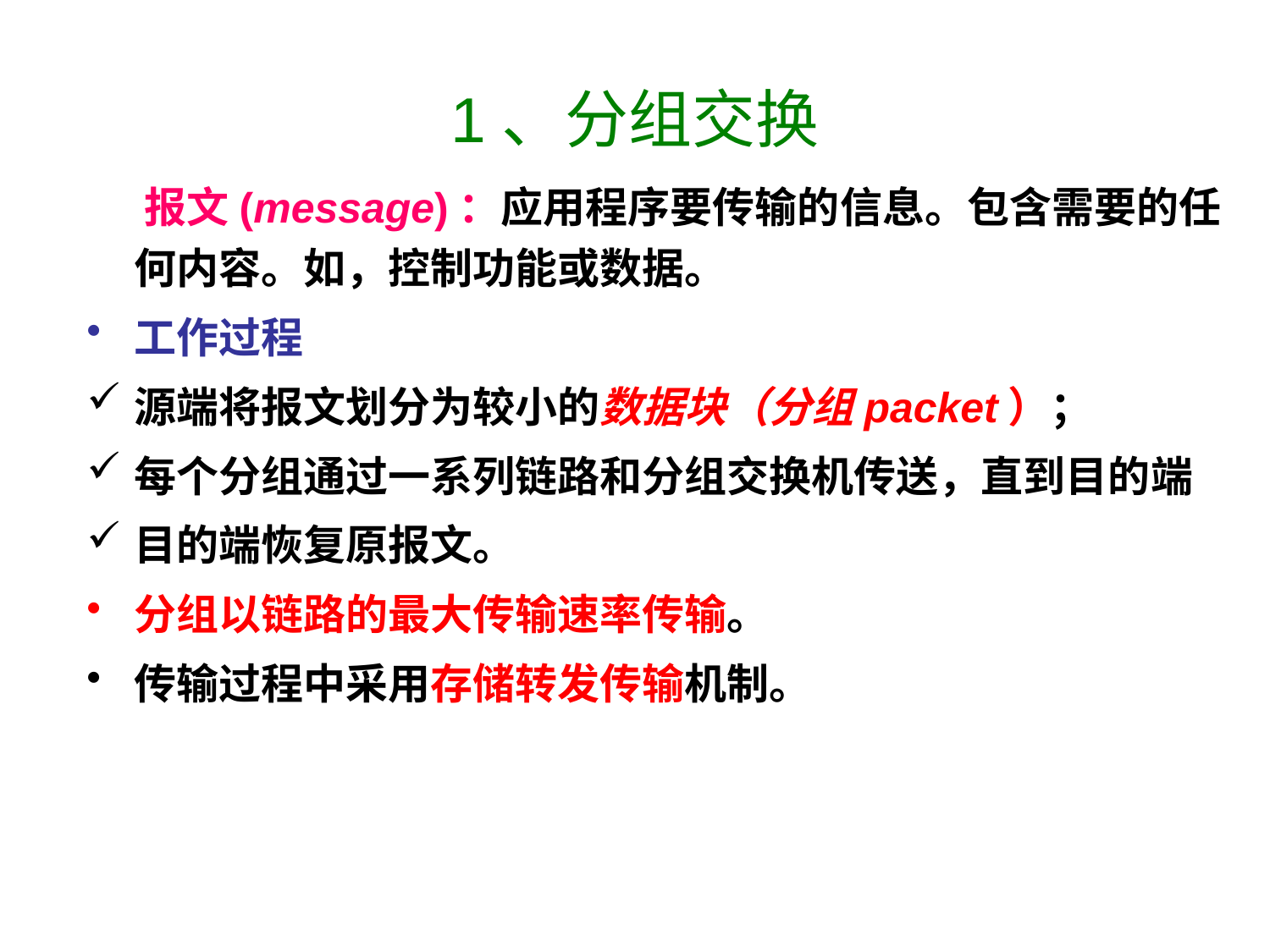

# 1、分组交换
     报文(message)：应用程序要传输的信息。包含需要的任何内容。如，控制功能或数据。
工作过程
源端将报文划分为较小的数据块（分组packet）；
每个分组通过一系列链路和分组交换机传送，直到目的端
目的端恢复原报文。
分组以链路的最大传输速率传输。
传输过程中采用存储转发传输机制。
40